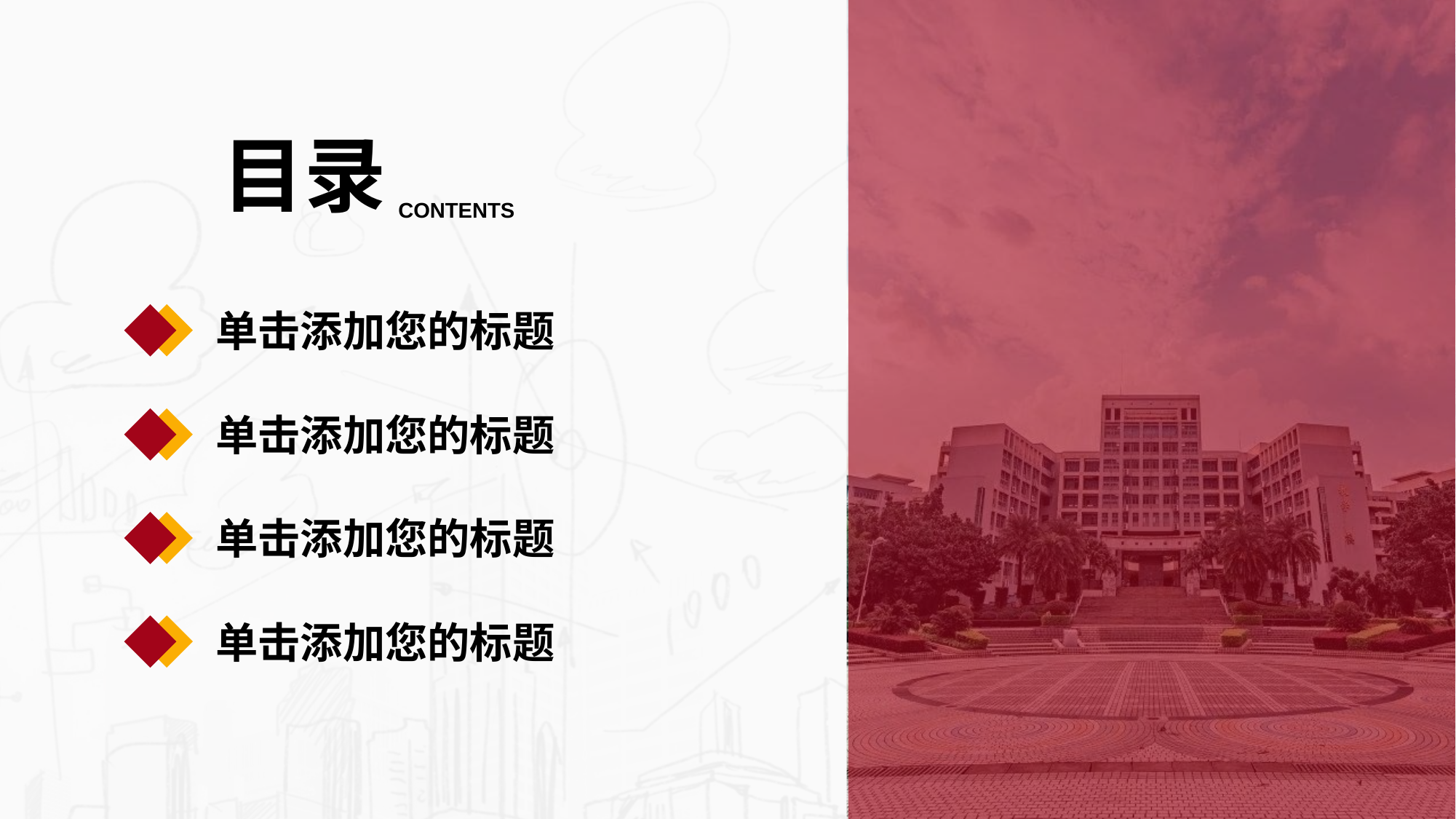

目录
CONTENTS
单击添加您的标题

单击添加您的标题

单击添加您的标题

单击添加您的标题